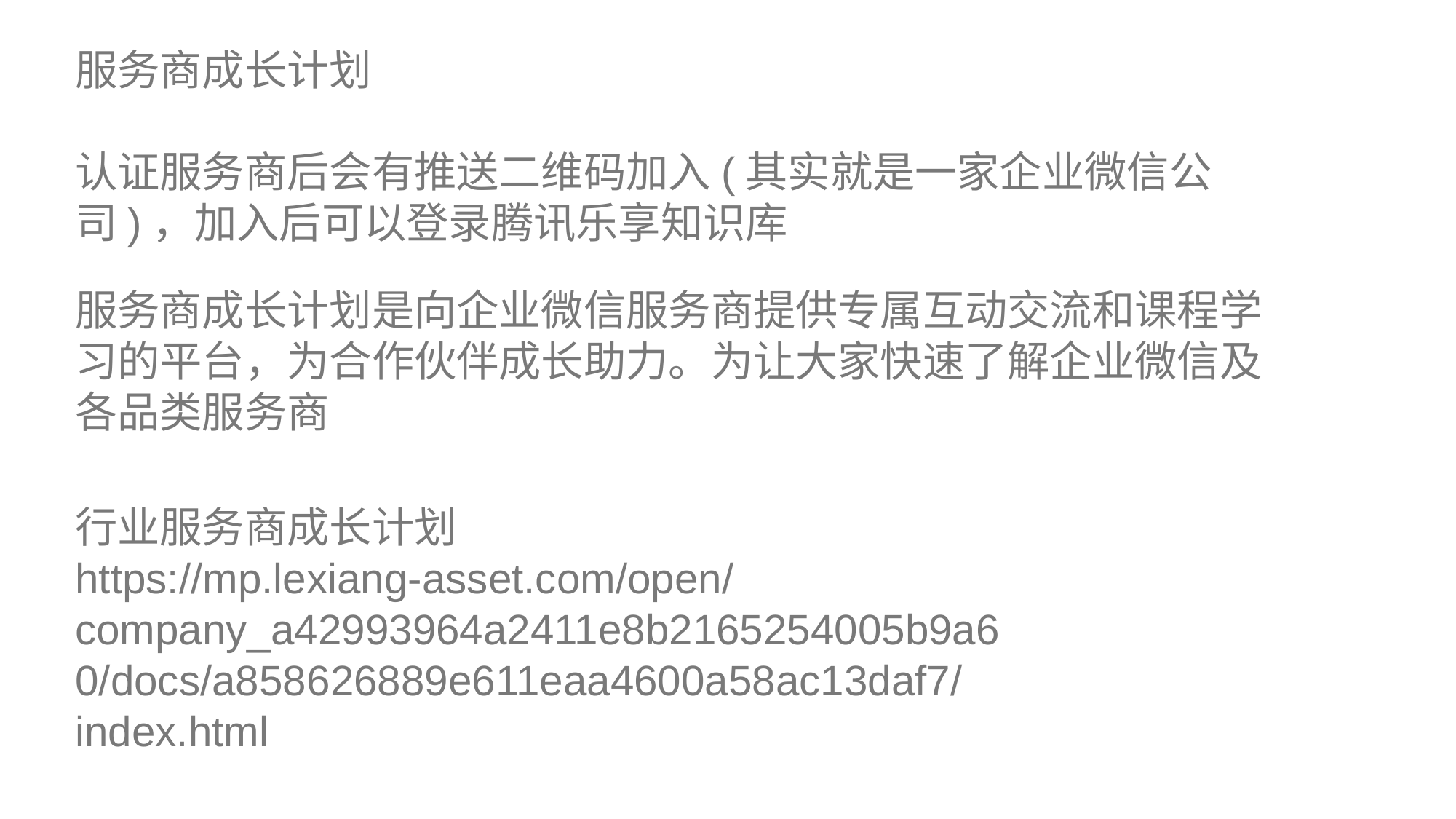

服务商成长计划

认证服务商后会有推送二维码加入(其实就是一家企业微信公司)，加入后可以登录腾讯乐享知识库
服务商成长计划是向企业微信服务商提供专属互动交流和课程学习的平台，为合作伙伴成长助力。为让大家快速了解企业微信及各品类服务商

行业服务商成长计划
https://mp.lexiang-asset.com/open/company_a42993964a2411e8b2165254005b9a60/docs/a858626889e611eaa4600a58ac13daf7/index.html